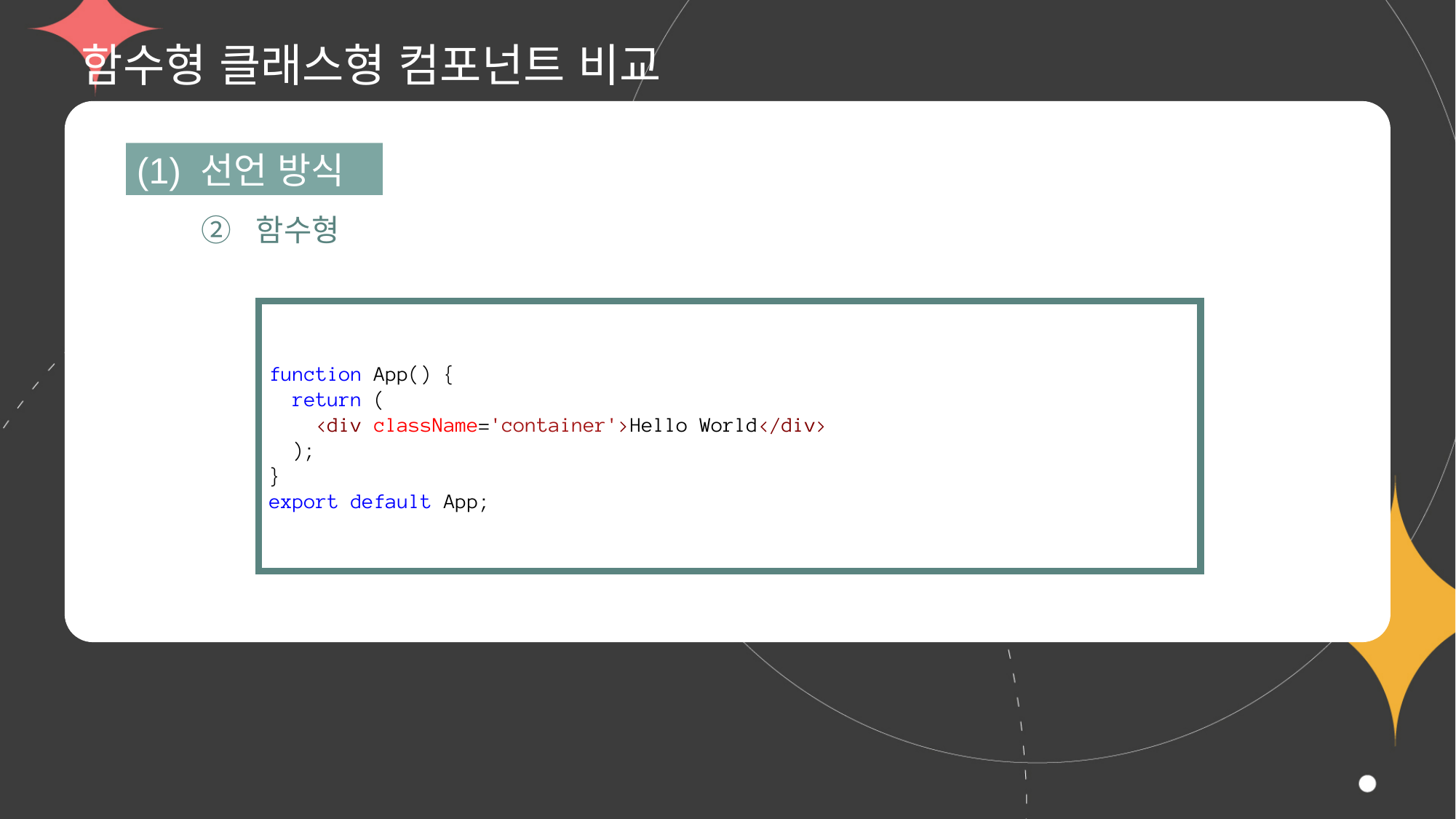

# 함수형 클래스형 컴포넌트 비교
(1) 선언 방식
②  함수형
function App() {
  return (
    <div className='container'>Hello World</div>
  );
}
export default App;